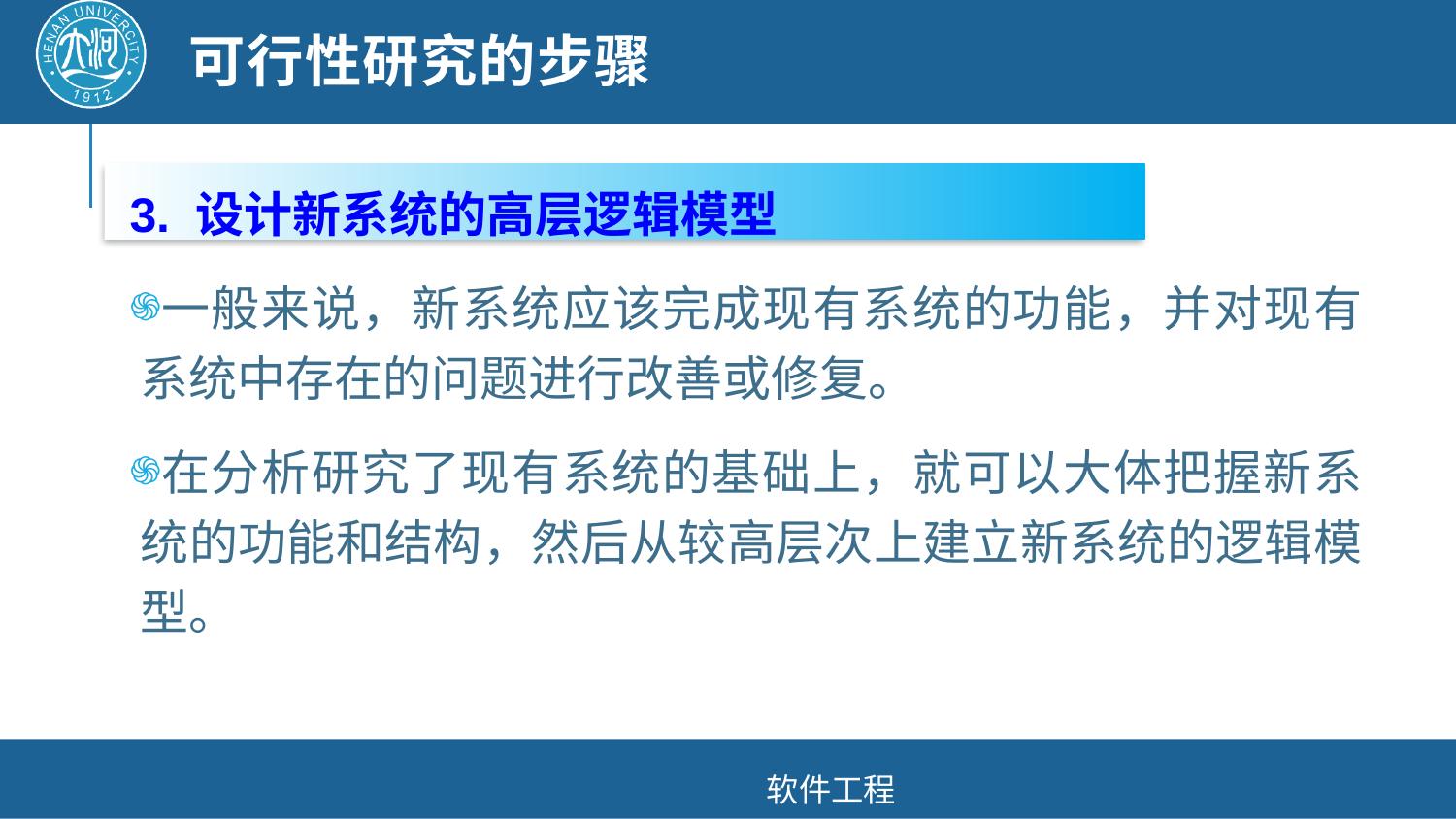

# 可行性研究的步骤
3. 设计新系统的高层逻辑模型
一般来说，新系统应该完成现有系统的功能，并对现有系统中存在的问题进行改善或修复。
在分析研究了现有系统的基础上，就可以大体把握新系统的功能和结构，然后从较高层次上建立新系统的逻辑模型。

软件工程
29